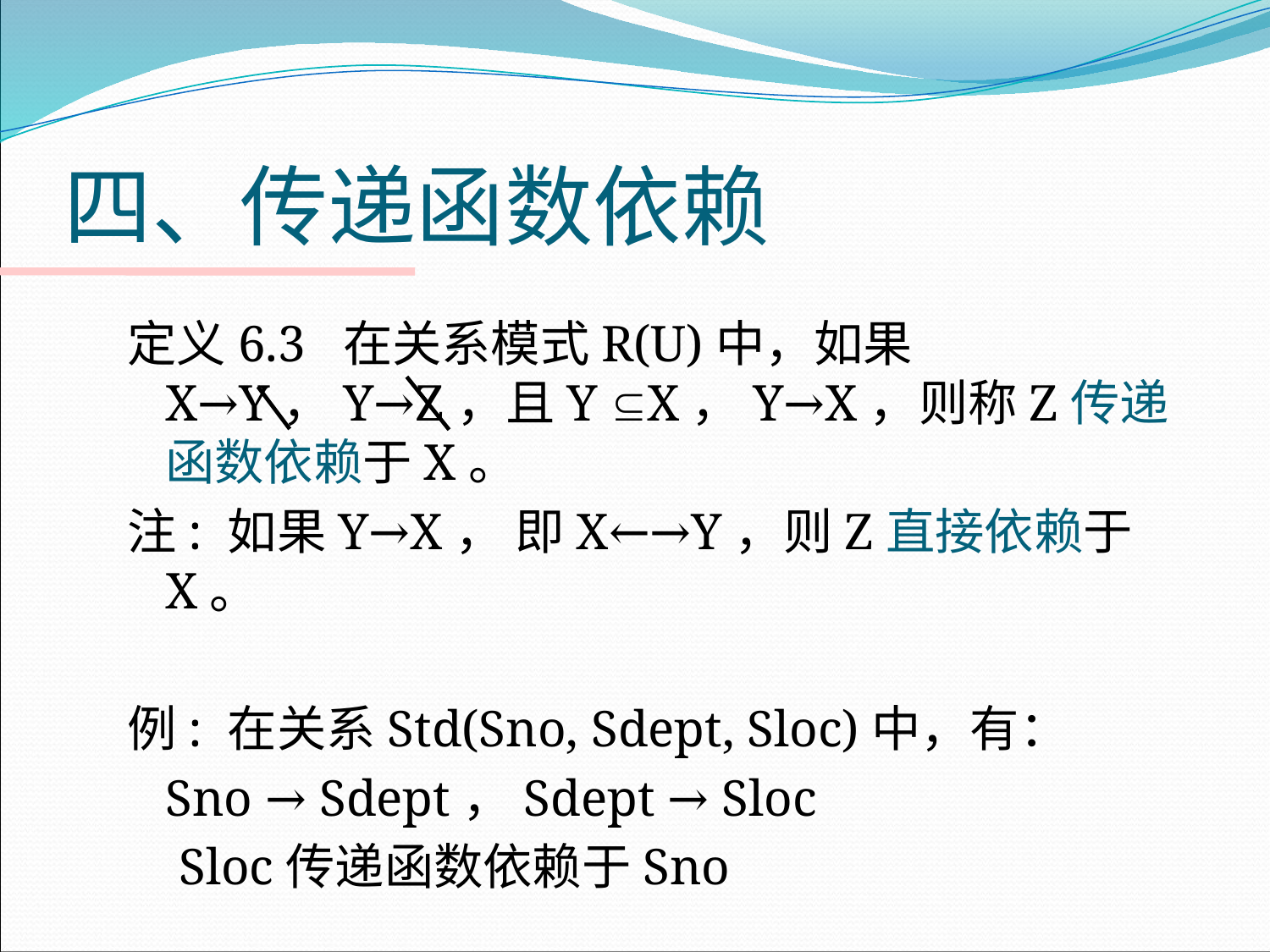

# 四、传递函数依赖
定义6.3  在关系模式R(U)中，如果X→Y，Y→Z，且Y ⊆X，Y→X，则称Z传递函数依赖于X。
注: 如果Y→X， 即X←→Y，则Z直接依赖于X。

例: 在关系Std(Sno, Sdept, Sloc)中，有：
	Sno → Sdept，Sdept → Sloc
    Sloc传递函数依赖于Sno

539